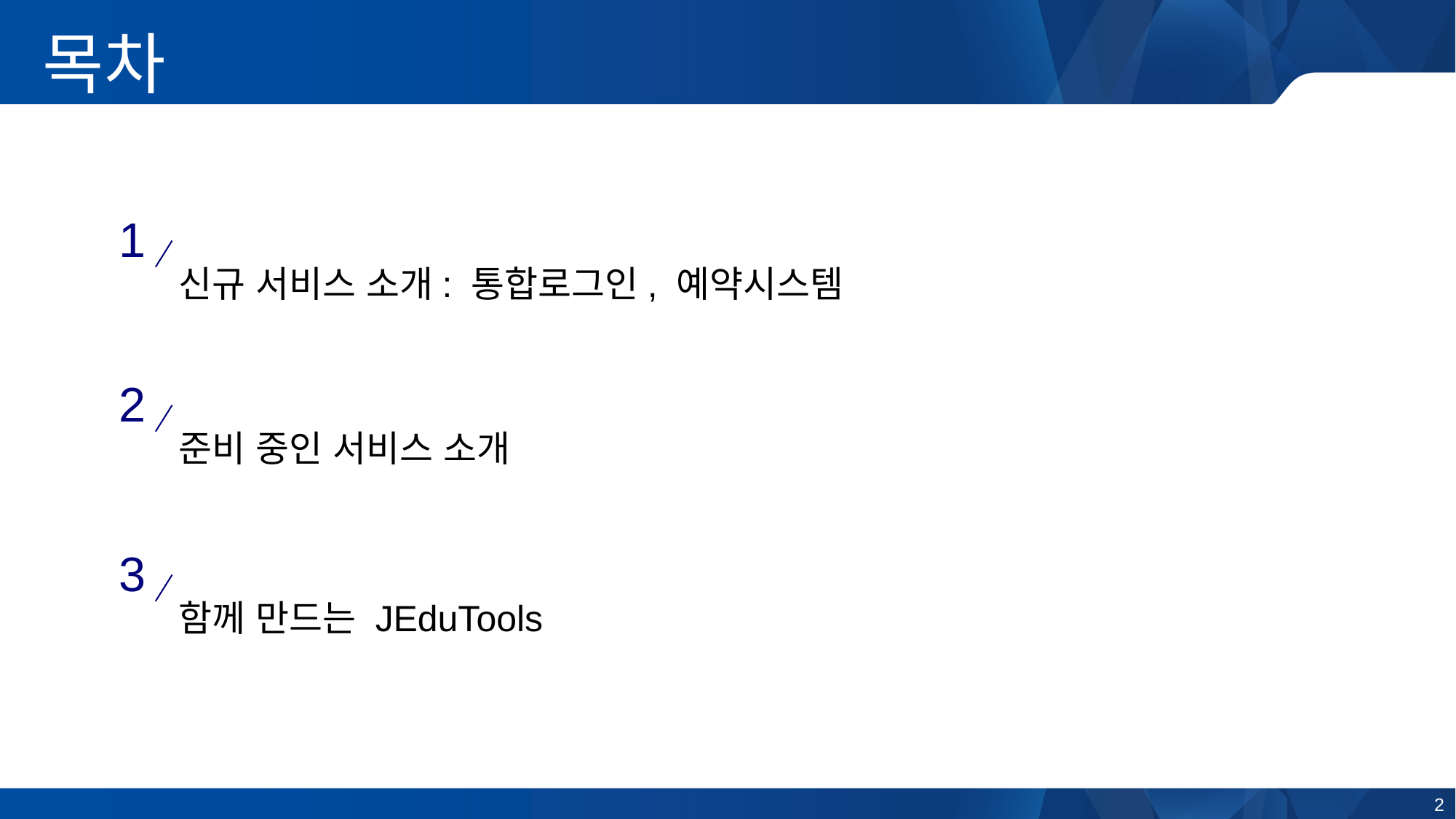

목차
1
신규 서비스 소개: 통합로그인, 예약시스템
2
준비 중인 서비스 소개
3
함께 만드는 JEduTools
2